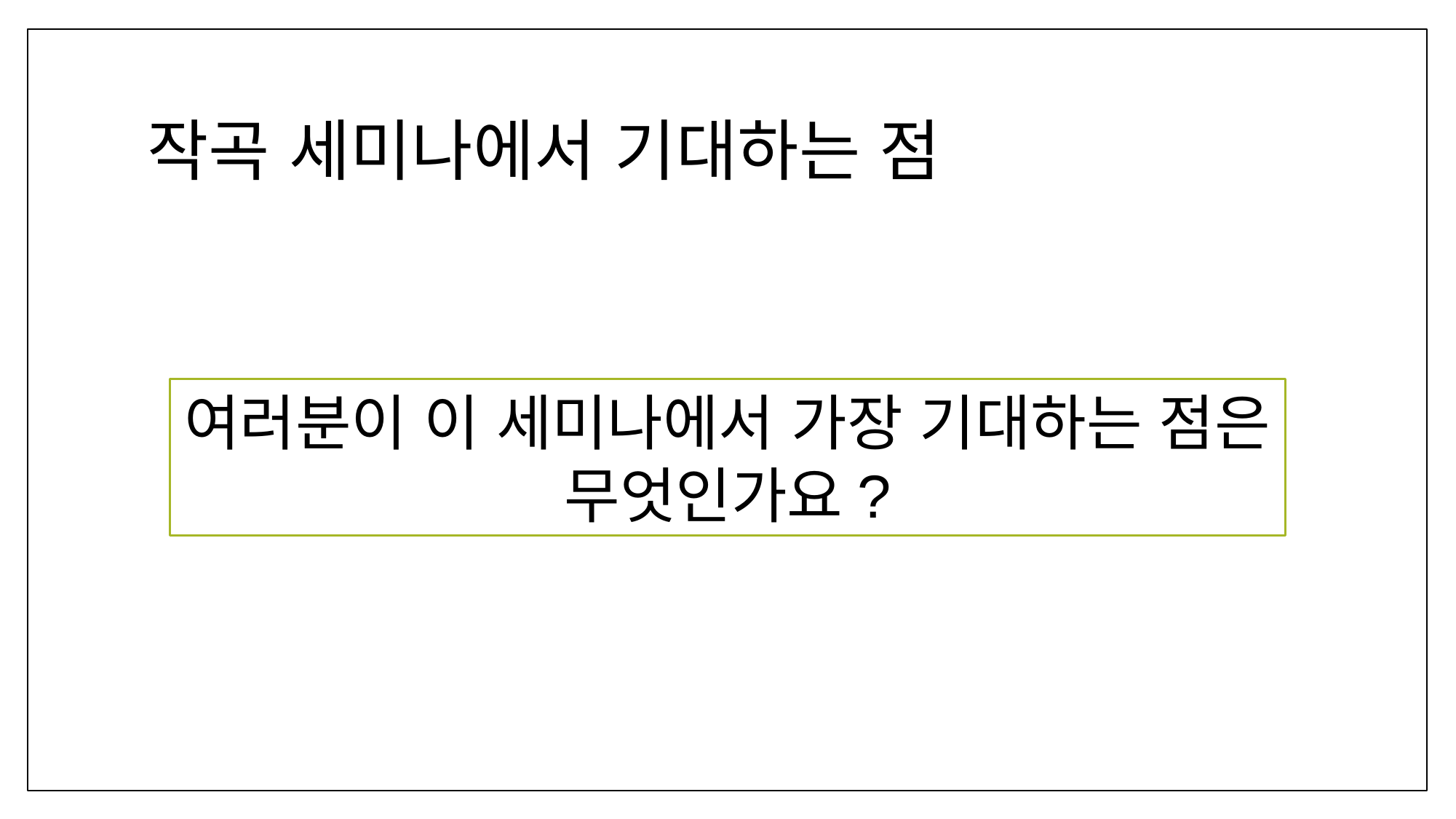

# 작곡 세미나에서 기대하는 점
여러분이 이 세미나에서 가장 기대하는 점은 무엇인가요?